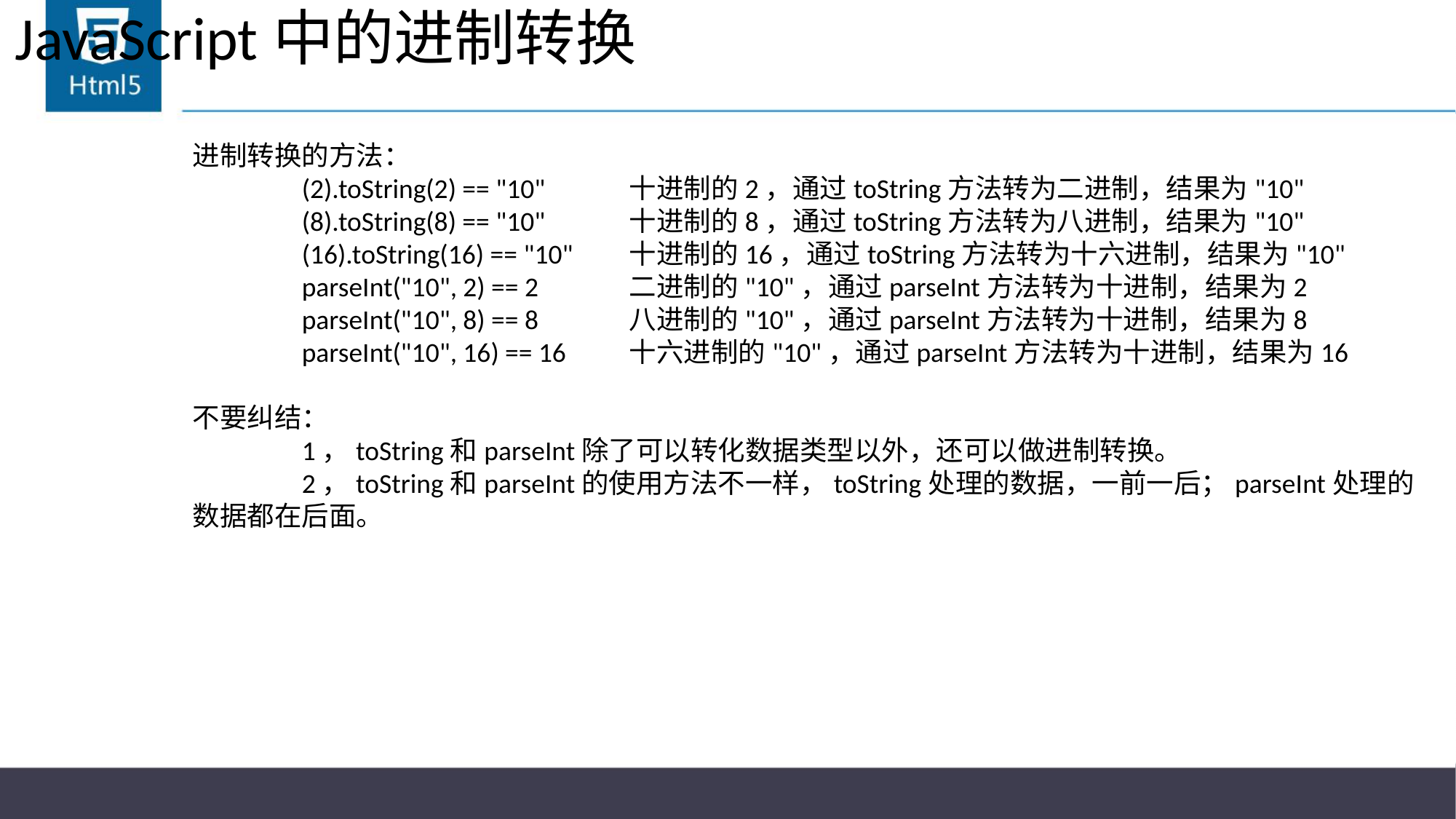

# JavaScript中的进制转换
进制转换的方法：
	(2).toString(2) == "10" 	十进制的2，通过toString方法转为二进制，结果为"10"
	(8).toString(8) == "10" 	十进制的8，通过toString方法转为八进制，结果为"10"
	(16).toString(16) == "10" 	十进制的16，通过toString方法转为十六进制，结果为"10"
	parseInt("10", 2) == 2	二进制的"10"，通过parseInt方法转为十进制，结果为2
	parseInt("10", 8) == 8	八进制的"10"，通过parseInt方法转为十进制，结果为8
	parseInt("10", 16) == 16	十六进制的"10"，通过parseInt方法转为十进制，结果为16

不要纠结：
	1，toString和parseInt除了可以转化数据类型以外，还可以做进制转换。
	2，toString和parseInt的使用方法不一样，toString处理的数据，一前一后；parseInt处理的数据都在后面。